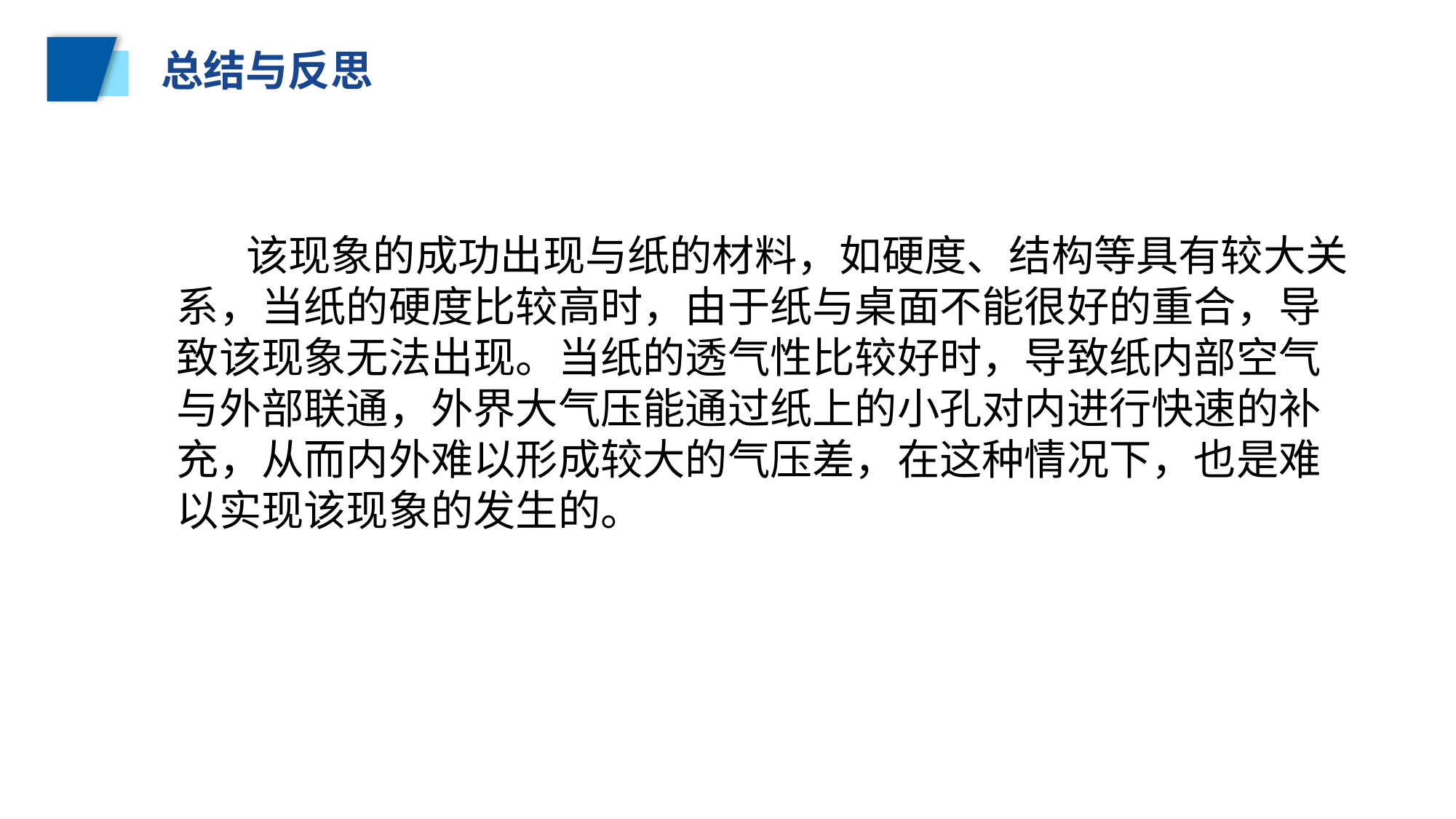

总结与反思
         该现象的成功出现与纸的材料，如硬度、结构等具有较大关系，当纸的硬度比较高时，由于纸与桌面不能很好的重合，导致该现象无法出现。当纸的透气性比较好时，导致纸内部空气与外部联通，外界大气压能通过纸上的小孔对内进行快速的补充，从而内外难以形成较大的气压差，在这种情况下，也是难以实现该现象的发生的。

3